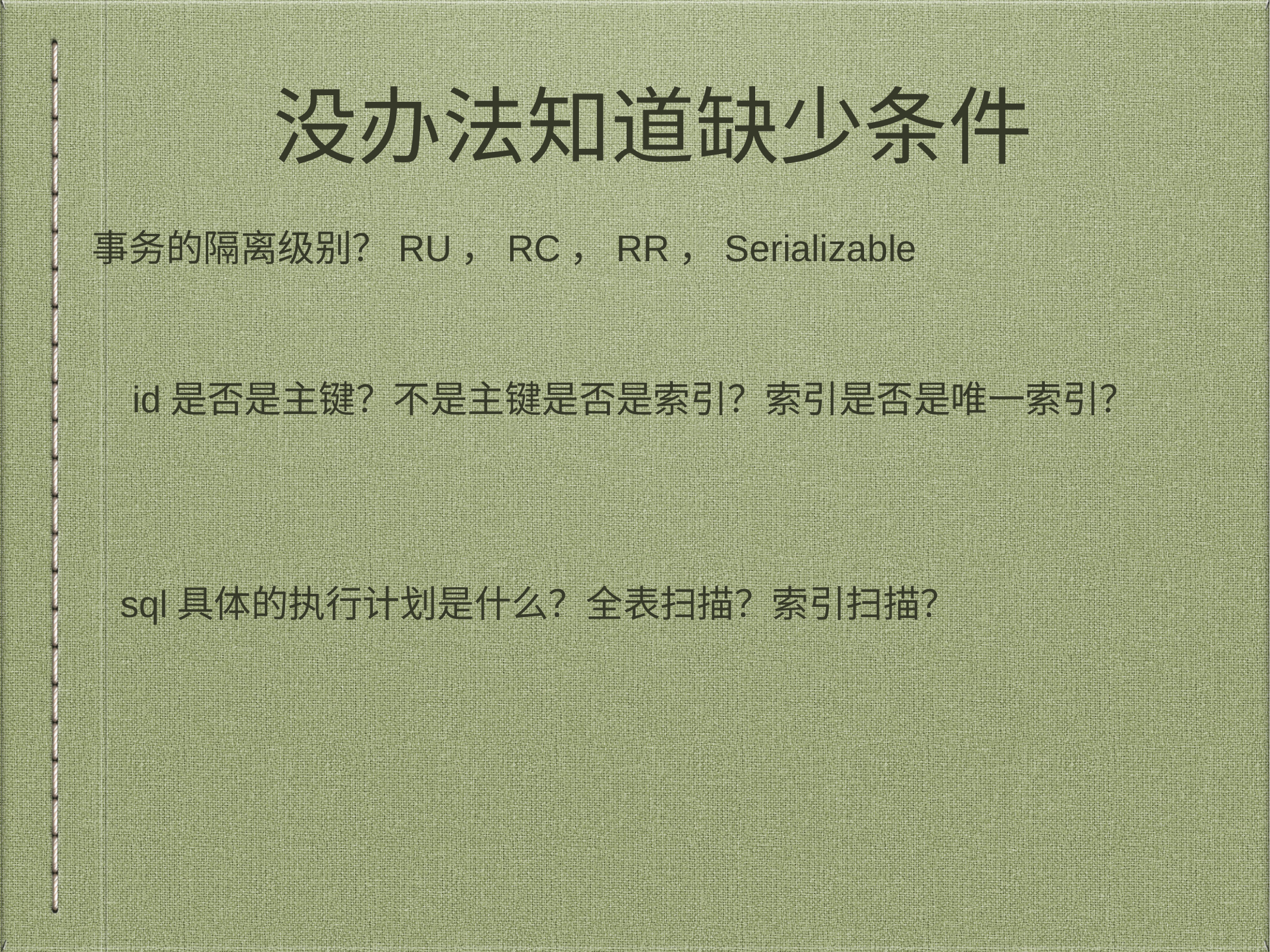

# 没办法知道缺少条件
事务的隔离级别？RU，RC，RR，Serializable
id是否是主键？不是主键是否是索引？索引是否是唯一索引？
sql具体的执行计划是什么？全表扫描？索引扫描？